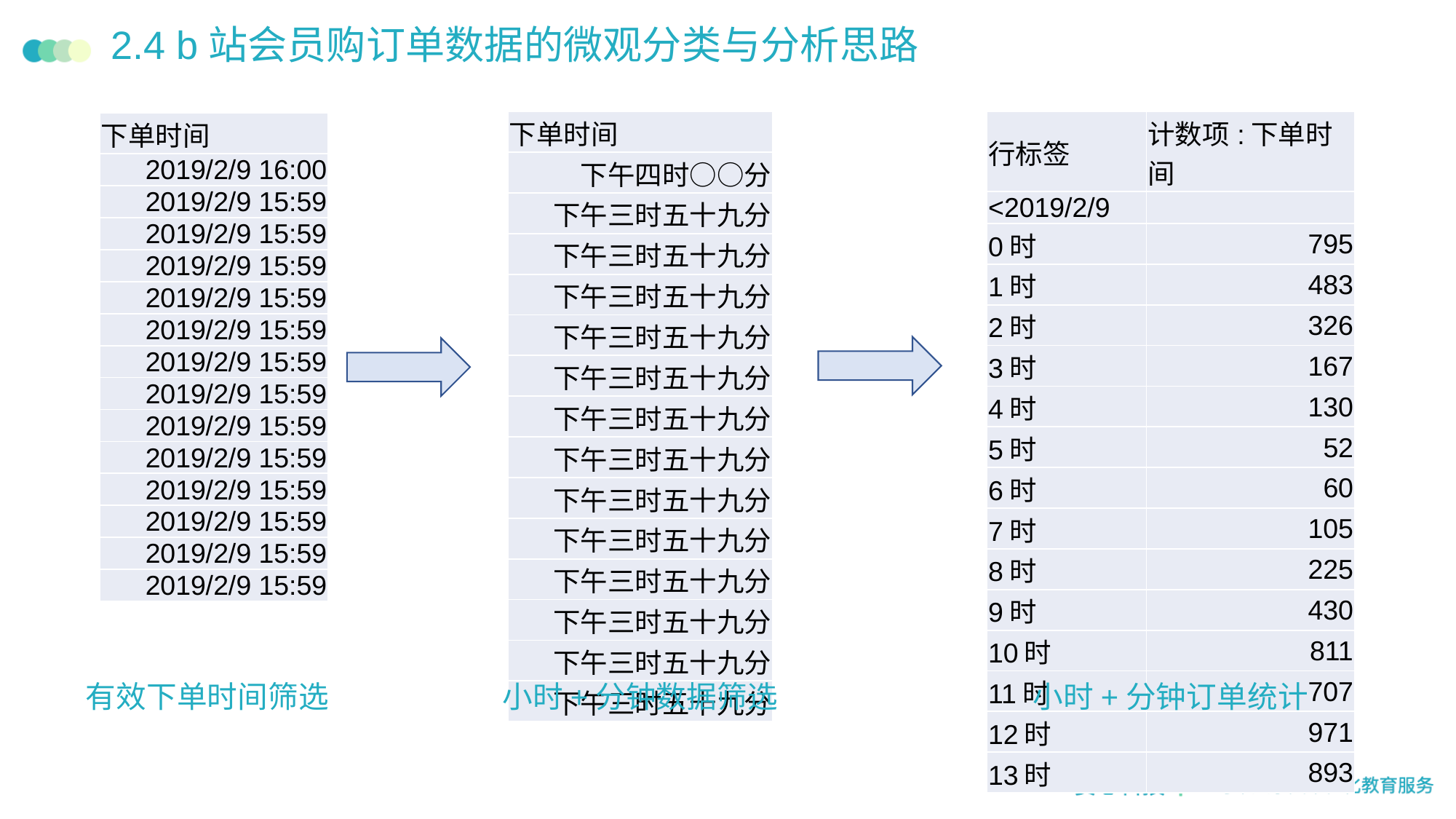

# 2.4 b站会员购订单数据的微观分类与分析思路
| 下单时间 |
| --- |
| 下午四时○○分 |
| 下午三时五十九分 |
| 下午三时五十九分 |
| 下午三时五十九分 |
| 下午三时五十九分 |
| 下午三时五十九分 |
| 下午三时五十九分 |
| 下午三时五十九分 |
| 下午三时五十九分 |
| 下午三时五十九分 |
| 下午三时五十九分 |
| 下午三时五十九分 |
| 下午三时五十九分 |
| 下午三时五十九分 |
| 行标签 | 计数项:下单时间 |
| --- | --- |
| <2019/2/9 |  |
| 0时 | 795 |
| 1时 | 483 |
| 2时 | 326 |
| 3时 | 167 |
| 4时 | 130 |
| 5时 | 52 |
| 6时 | 60 |
| 7时 | 105 |
| 8时 | 225 |
| 9时 | 430 |
| 10时 | 811 |
| 11时 | 707 |
| 12时 | 971 |
| 13时 | 893 |
| 下单时间 |
| --- |
| 2019/2/9 16:00 |
| 2019/2/9 15:59 |
| 2019/2/9 15:59 |
| 2019/2/9 15:59 |
| 2019/2/9 15:59 |
| 2019/2/9 15:59 |
| 2019/2/9 15:59 |
| 2019/2/9 15:59 |
| 2019/2/9 15:59 |
| 2019/2/9 15:59 |
| 2019/2/9 15:59 |
| 2019/2/9 15:59 |
| 2019/2/9 15:59 |
| 2019/2/9 15:59 |

有效下单时间筛选
小时+分钟数据筛选
小时+分钟订单统计